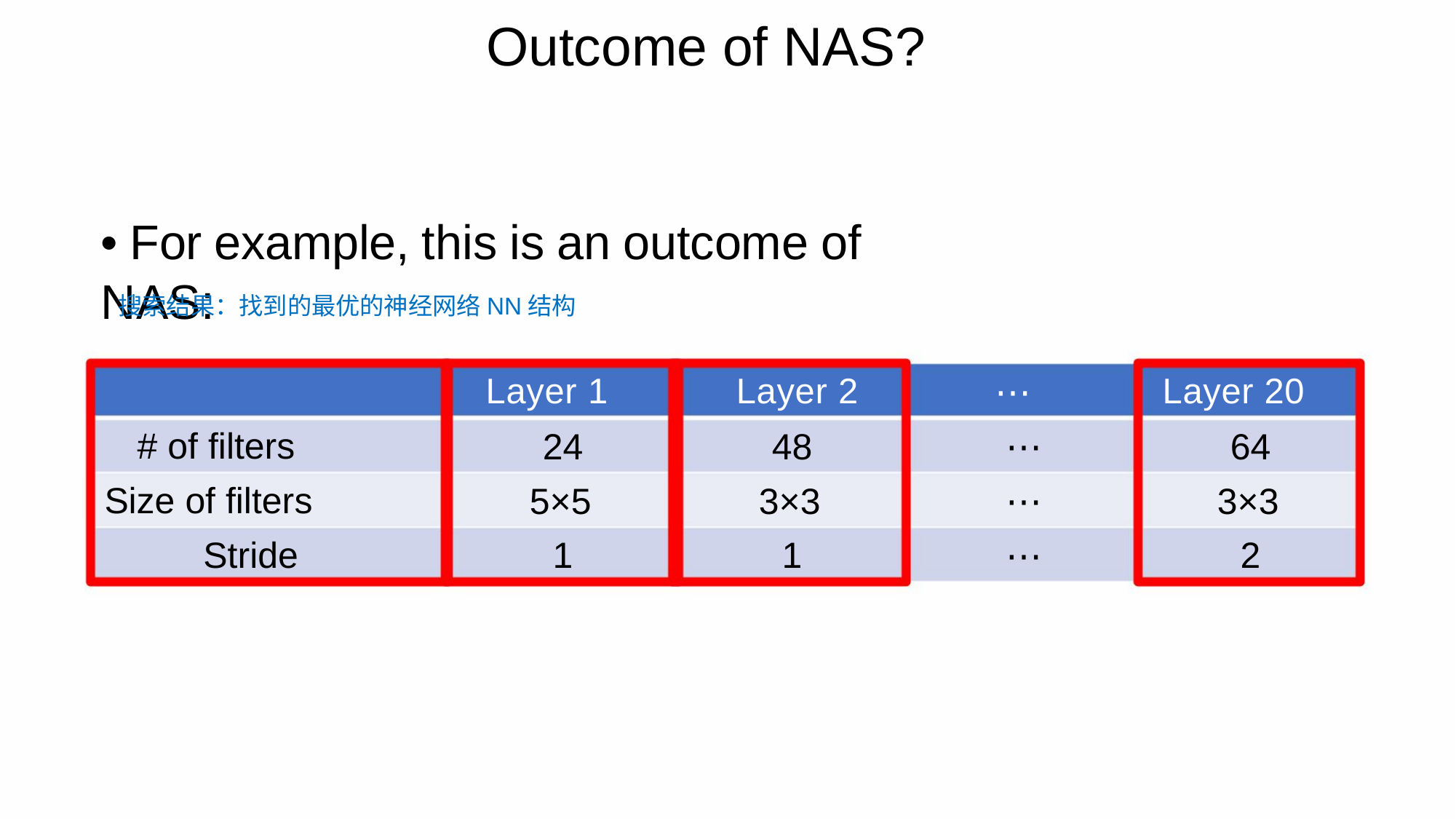

Outcome of NAS?
• For example, this is an outcome of NAS:
搜索结果：找到的最优的神经网络NN结构
⋯
Layer 1  Layer 2
Layer 20
24
5×5
1
48
3×3
1
⋯
64
3×3
2
# of filters
Size of filters
Stride
⋯
⋯